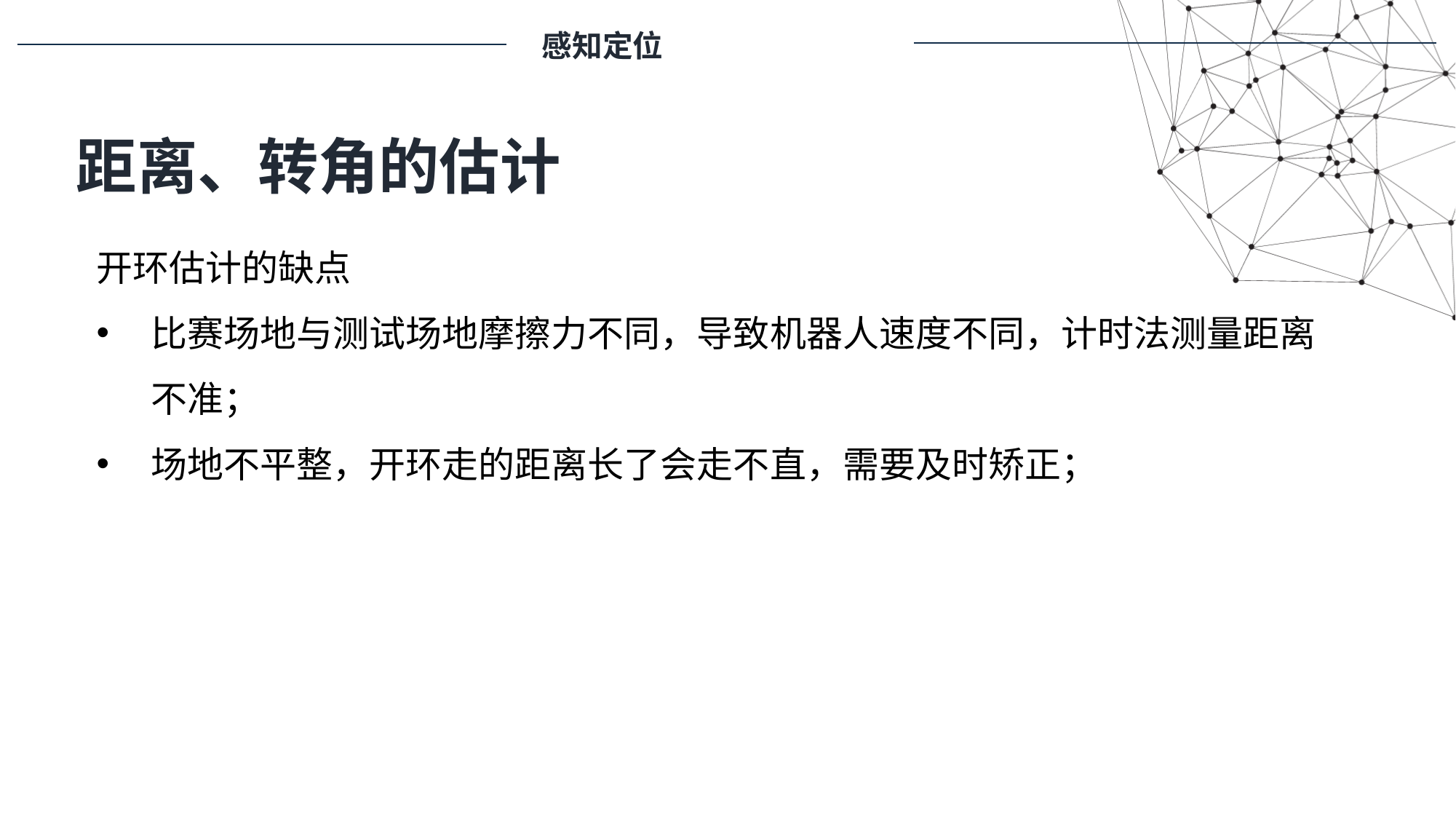

感知定位
距离、转角的估计
开环估计的缺点
比赛场地与测试场地摩擦力不同，导致机器人速度不同，计时法测量距离不准；
场地不平整，开环走的距离长了会走不直，需要及时矫正；